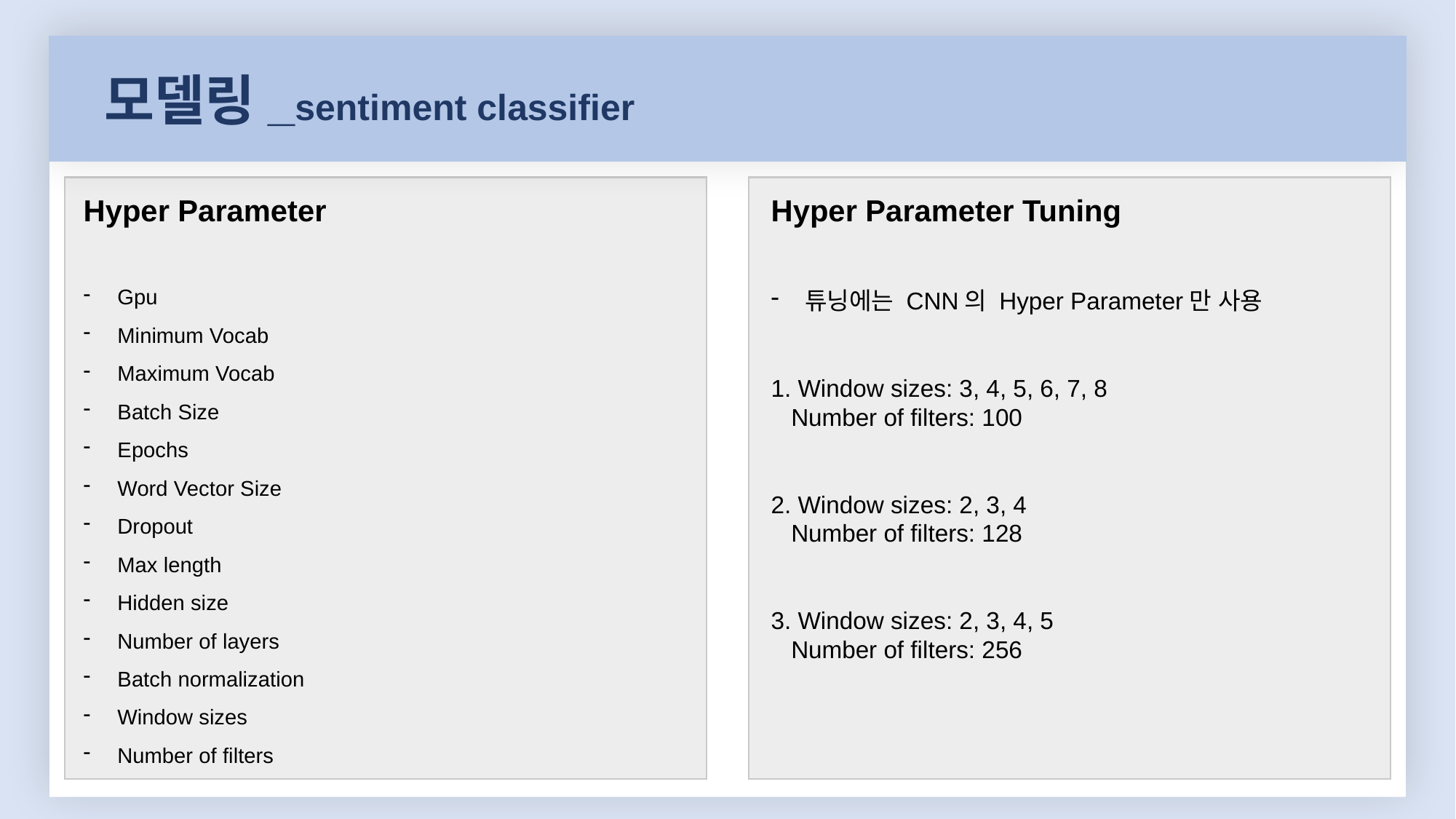

모델링_sentiment classifier

Hyper Parameter

Gpu
Minimum Vocab
Maximum Vocab
Batch Size
Epochs
Word Vector Size
Dropout
Max length
Hidden size
Number of layers
Batch normalization
Window sizes
Number of filters
Hyper Parameter Tuning

튜닝에는 CNN의 Hyper Parameter만 사용

1. Window sizes: 3, 4, 5, 6, 7, 8
   Number of filters: 100

2. Window sizes: 2, 3, 4
   Number of filters: 128

3. Window sizes: 2, 3, 4, 5
   Number of filters: 256